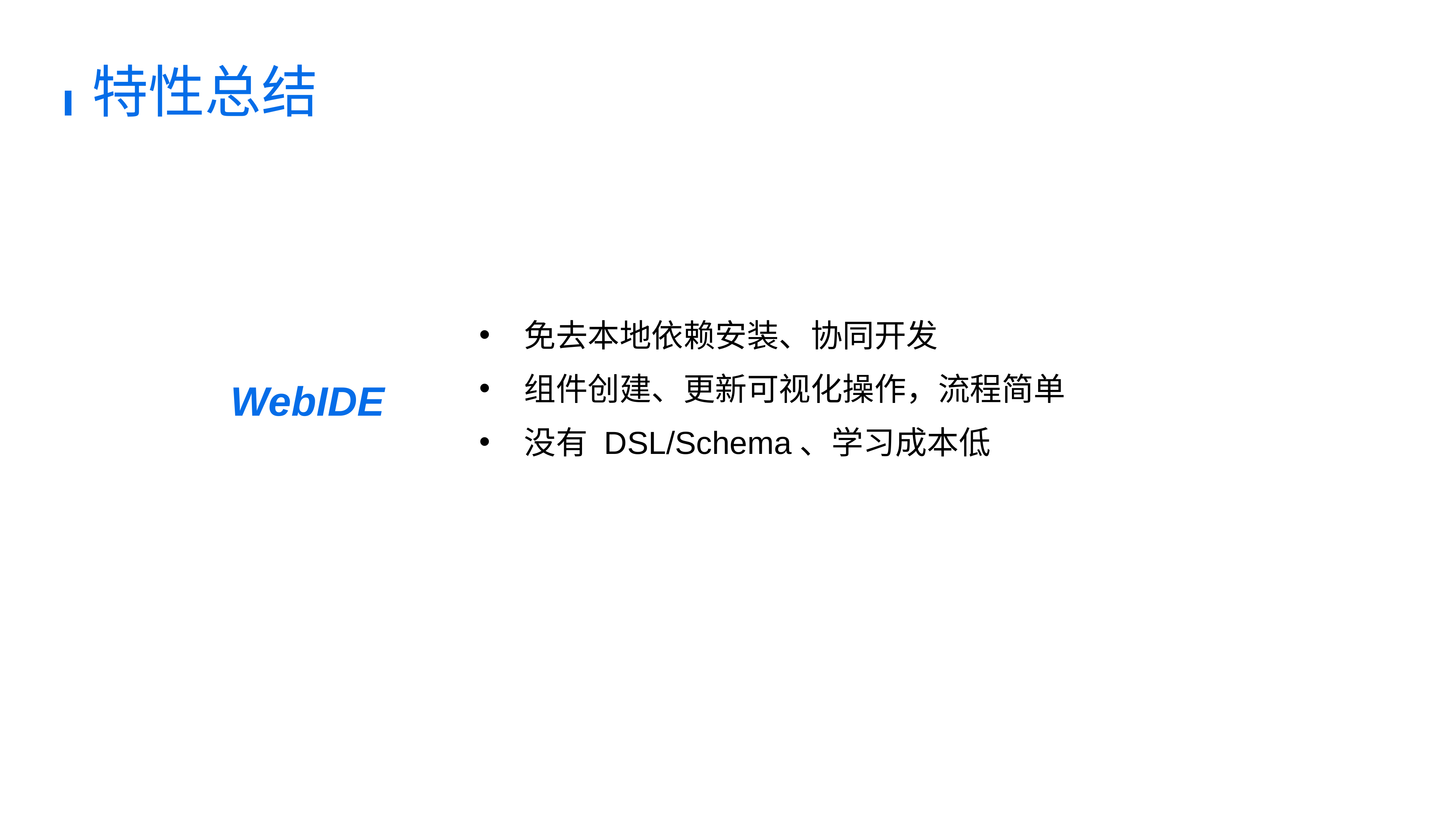

特性总结

免去本地依赖安装、协同开发
组件创建、更新可视化操作，流程简单
没有 DSL/Schema、学习成本低
WebIDE